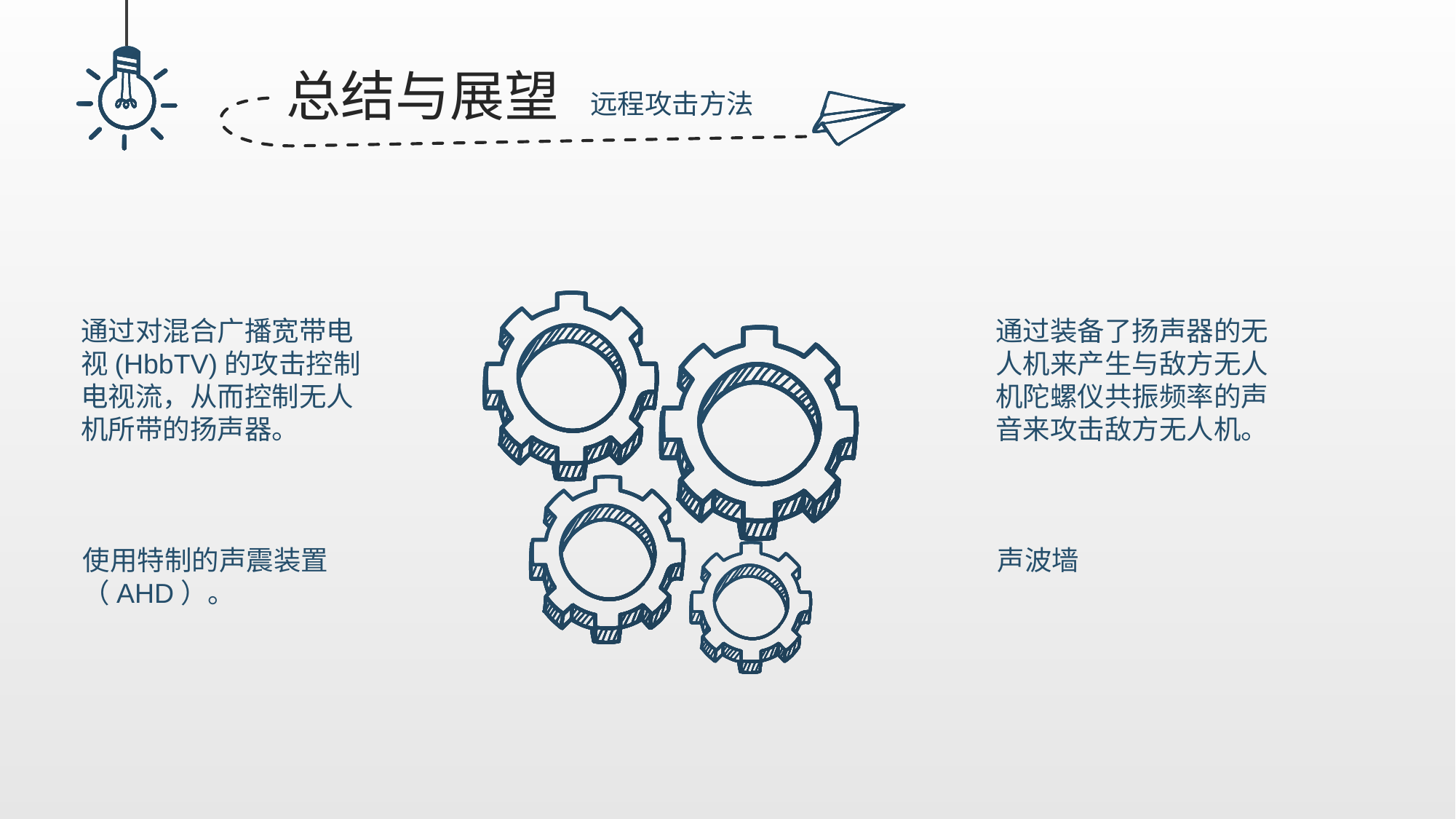

总结与展望
远程攻击方法

通过对混合广播宽带电视(HbbTV)的攻击控制电视流，从而控制无人机所带的扬声器。
通过装备了扬声器的无人机来产生与敌方无人机陀螺仪共振频率的声音来攻击敌方无人机。

使用特制的声震装置（AHD）。
声波墙